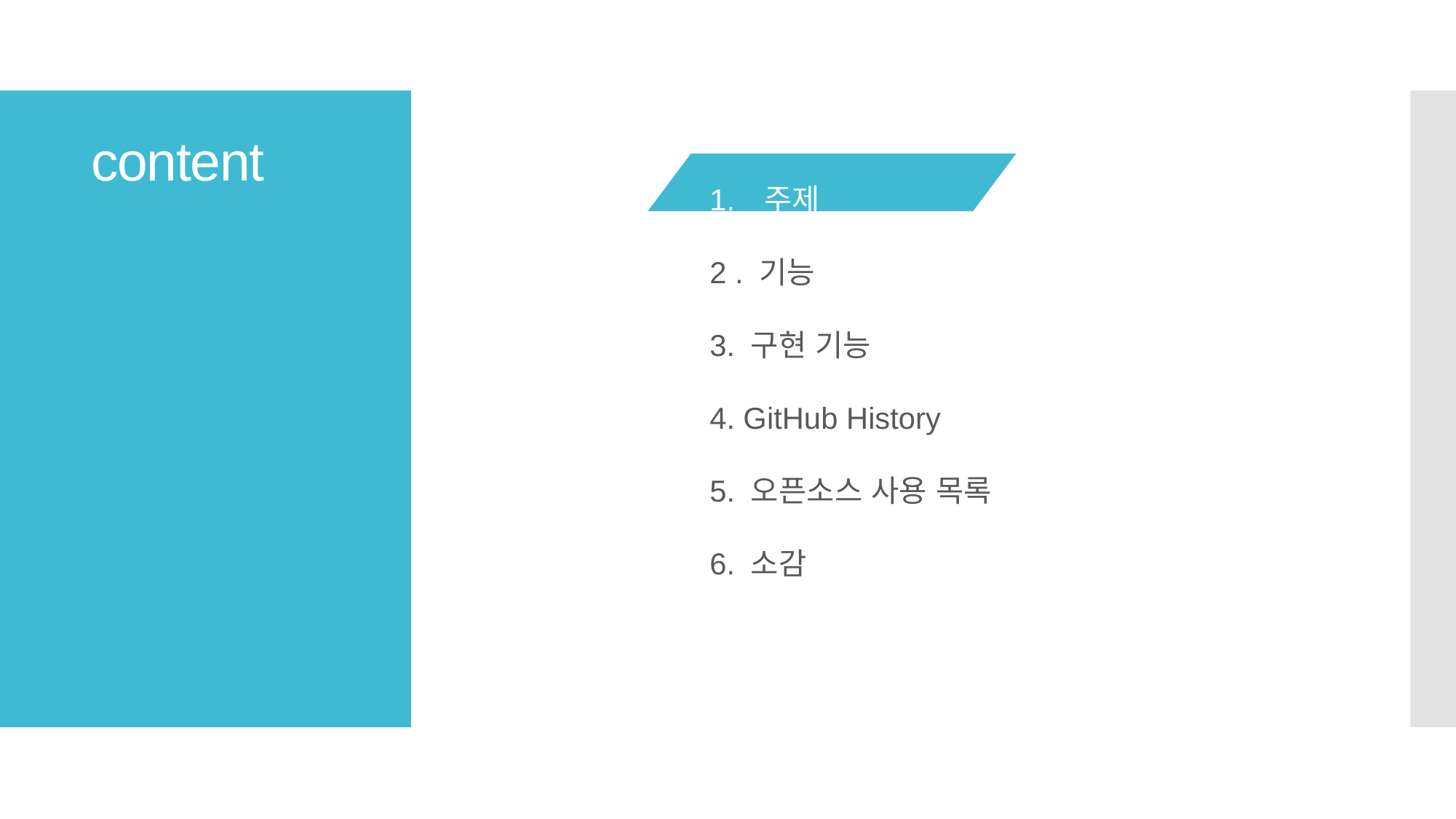

# content
주제
2 . 기능
3. 구현 기능
4. GitHub History
5. 오픈소스 사용 목록
6. 소감